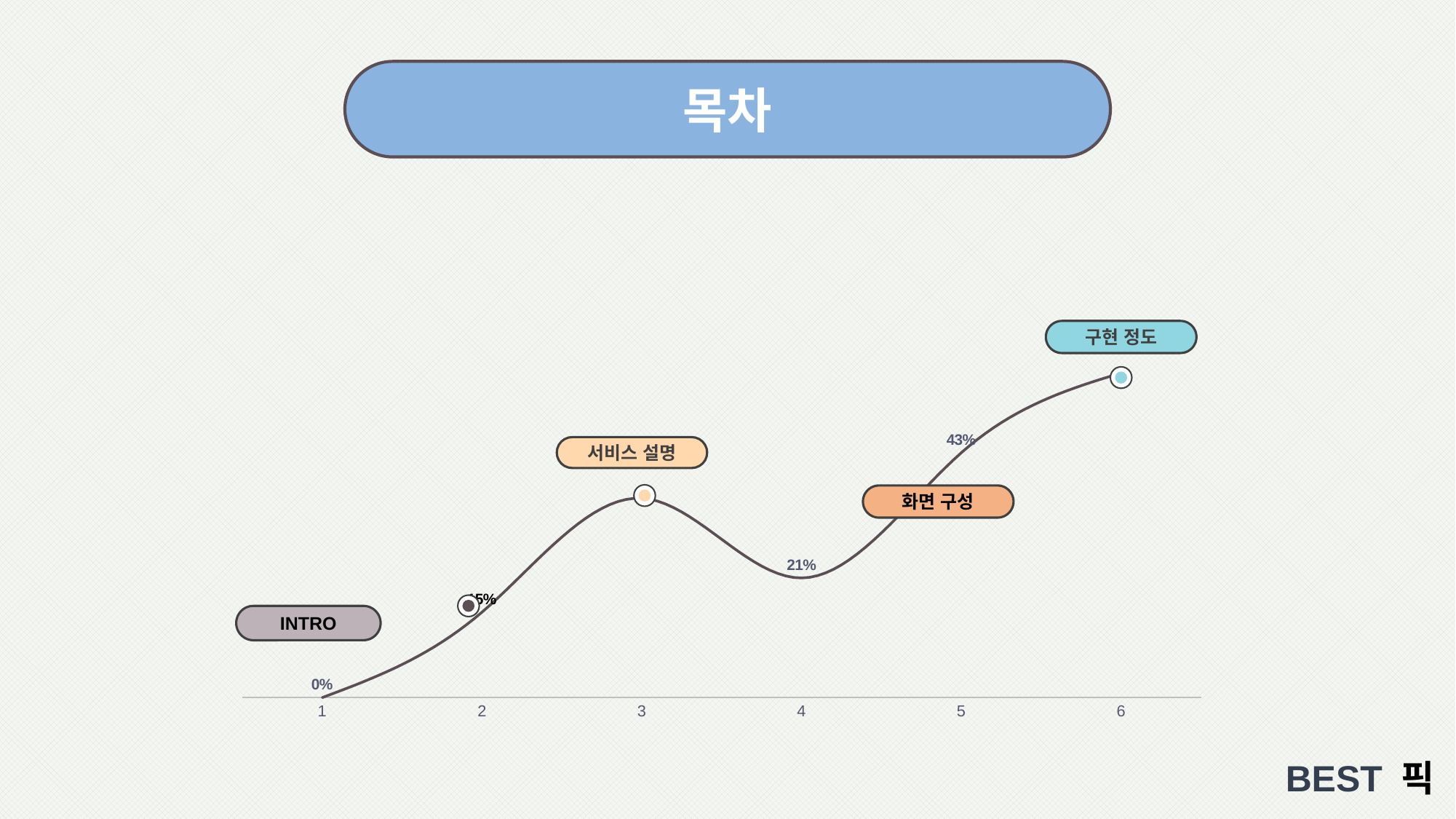

목차
구현 정도

### Chart

| Category | 계열 1 |
|---|---|
| 1 | 0.0 |
| 2 | 0.15000000000000002 |
| 3 | 0.35000000000000003 |
| 4 | 0.21000000000000002 |
| 5 | 0.43000000000000005 |
| 6 | 0.57 |

서비스 설명

화면 구성

INTRO
BEST 픽